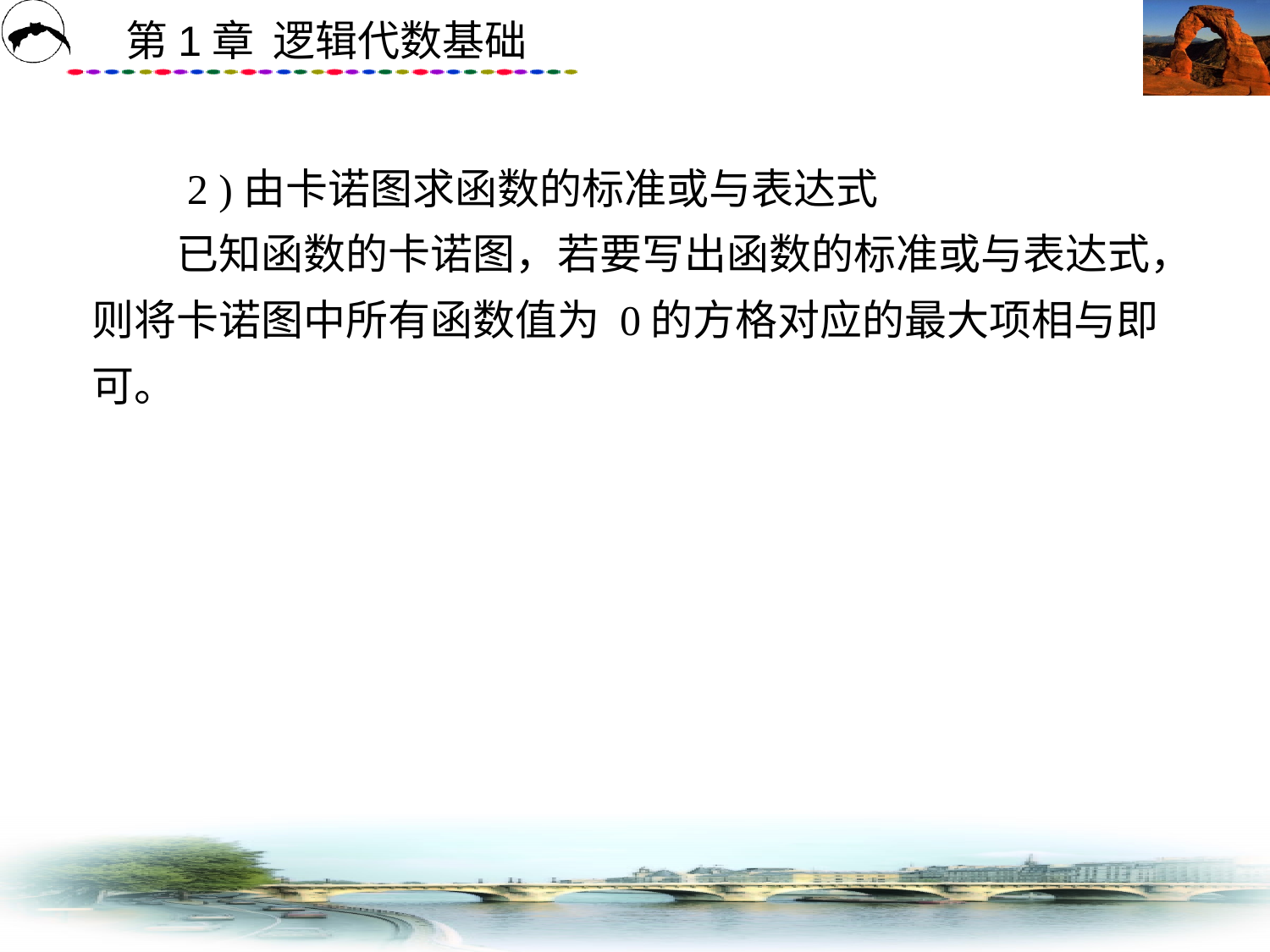

# 2 )由卡诺图求函数的标准或与表达式 　　已知函数的卡诺图，若要写出函数的标准或与表达式，则将卡诺图中所有函数值为 0的方格对应的最大项相与即可。